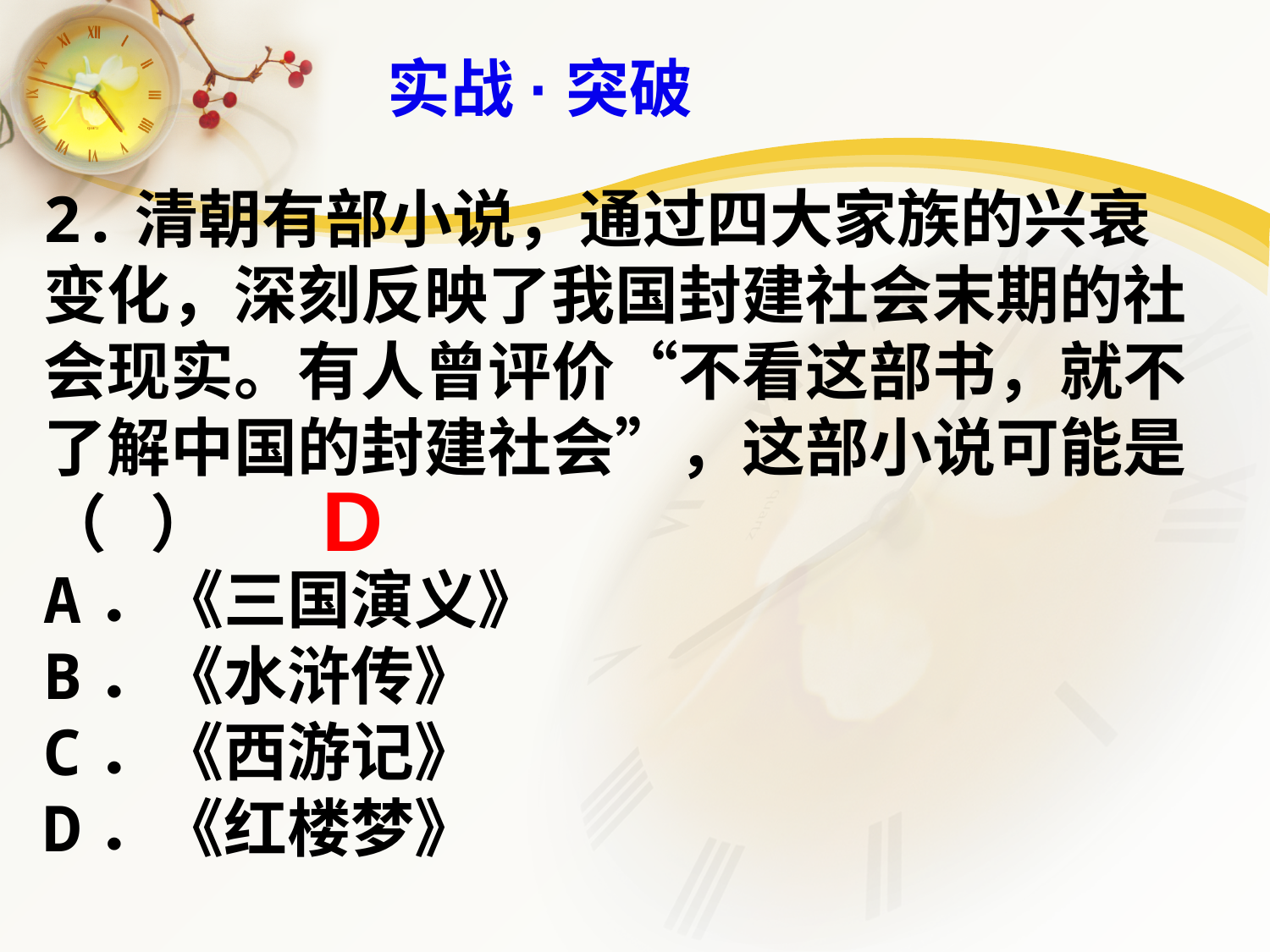

实战·突破
2.清朝有部小说，通过四大家族的兴衰变化，深刻反映了我国封建社会末期的社会现实。有人曾评价“不看这部书，就不了解中国的封建社会”，这部小说可能是（   ）
A．《三国演义》
B．《水浒传》
C．《西游记》
D．《红楼梦》
D